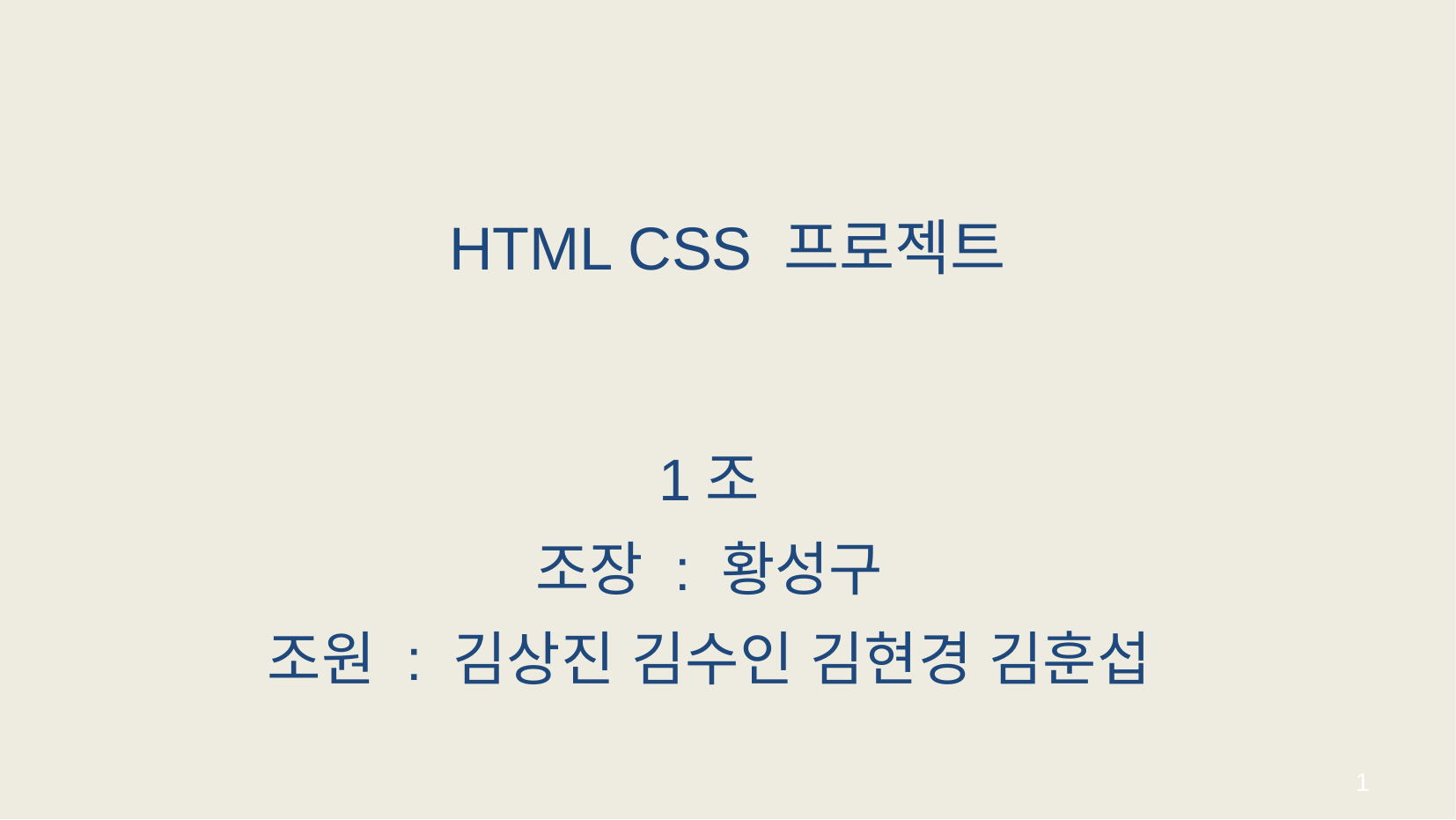

# HTML CSS 프로젝트
1조
조장 : 황성구
조원 : 김상진 김수인 김현경 김훈섭
1